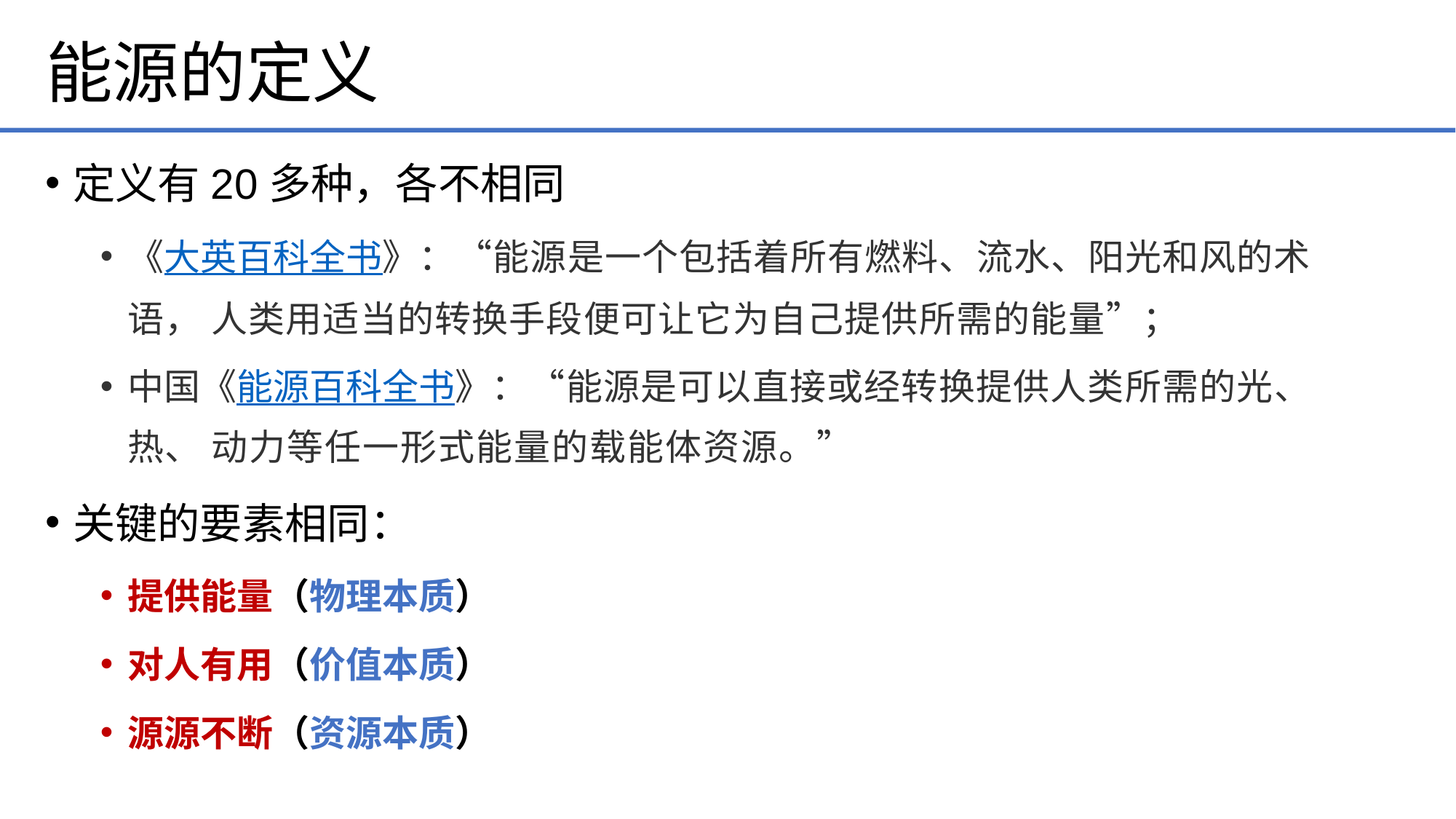

# 能源的定义
定义有20多种，各不相同
《大英百科全书》：“能源是一个包括着所有燃料、流水、阳光和风的术语， 人类用适当的转换手段便可让它为自己提供所需的能量”；
中国《能源百科全书》：“能源是可以直接或经转换提供人类所需的光、热、 动力等任一形式能量的载能体资源。”

关键的要素相同：
提供能量（物理本质）
对人有用（价值本质）
源源不断（资源本质）